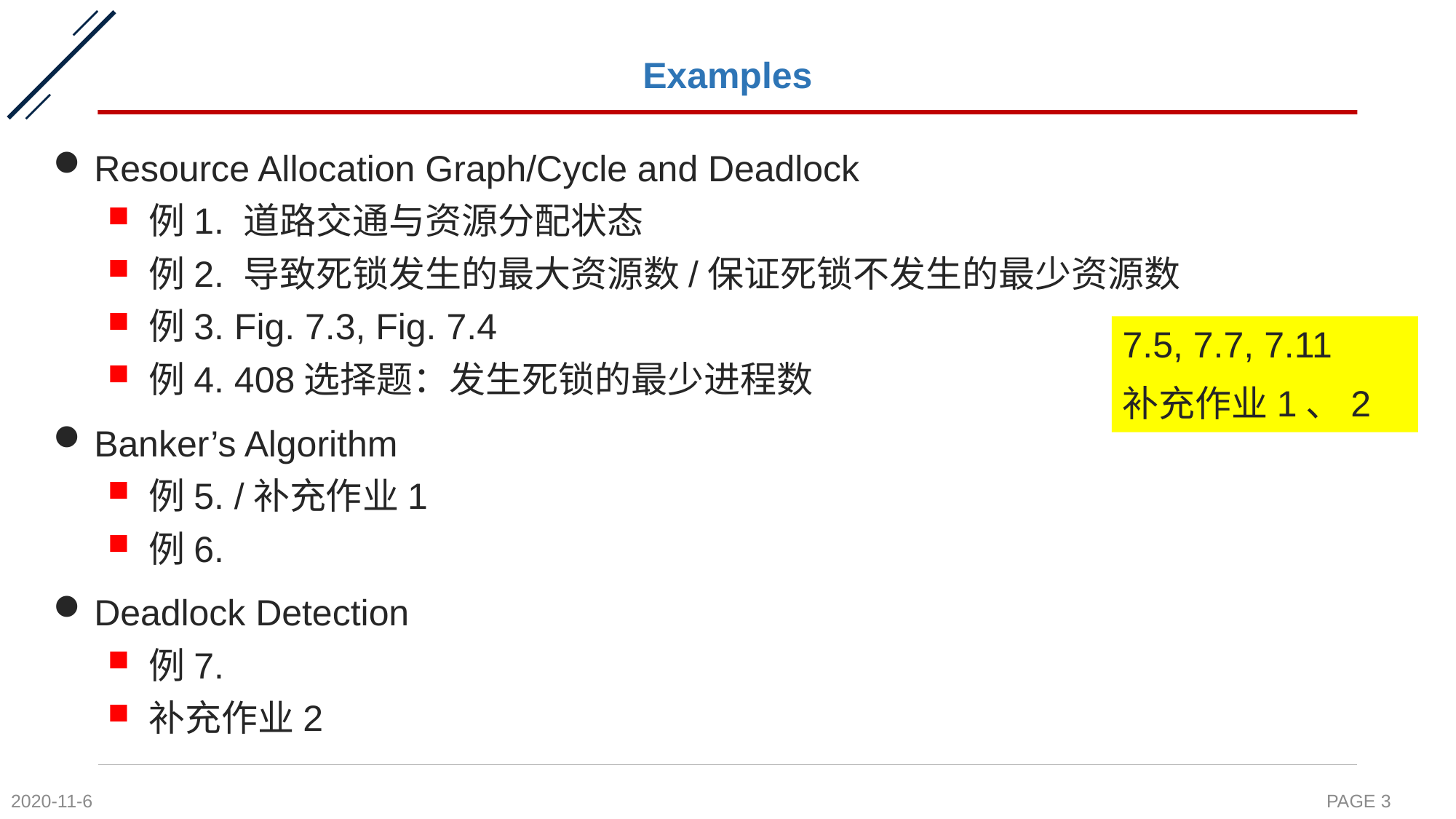

# Examples
Resource Allocation Graph/Cycle and Deadlock
例1. 道路交通与资源分配状态
例2. 导致死锁发生的最大资源数/保证死锁不发生的最少资源数
例3. Fig. 7.3, Fig. 7.4
例4. 408选择题：发生死锁的最少进程数
Banker’s Algorithm
例5. /补充作业1
例6.
Deadlock Detection
例7.
补充作业2
7.5, 7.7, 7.11
补充作业1、2
2020-11-6
PAGE 3